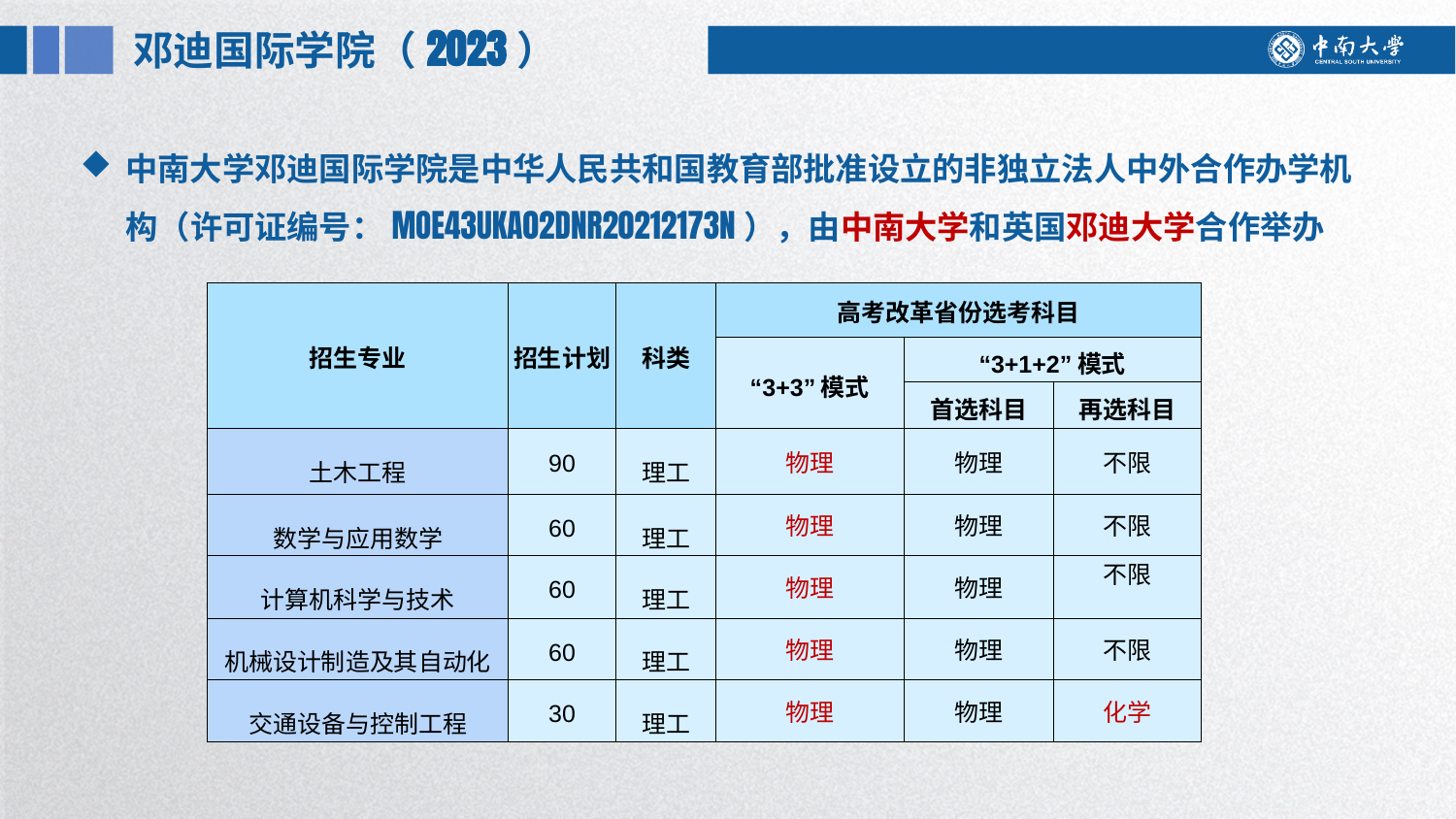

邓迪国际学院（2023）

中南大学邓迪国际学院是中华人民共和国教育部批准设立的非独立法人中外合作办学机构（许可证编号：MOE43UKA02DNR20212173N），由中南大学和英国邓迪大学合作举办
| 招生专业 | 招生计划 | 科类 | 高考改革省份选考科目 |  |  |
| --- | --- | --- | --- | --- | --- |
|  |  |  | “3+3”模式 | “3+1+2”模式 |  |
|  |  |  |  | 首选科目 | 再选科目 |
| 土木工程 | 90 | 理工 | 物理 | 物理 | 不限 |
| 数学与应用数学 | 60 | 理工 | 物理 | 物理 | 不限 |
| 计算机科学与技术 | 60 | 理工 | 物理 | 物理 | 不限 |
| 机械设计制造及其自动化 | 60 | 理工 | 物理 | 物理 | 不限 |
| 交通设备与控制工程 | 30 | 理工 | 物理 | 物理 | 化学 |